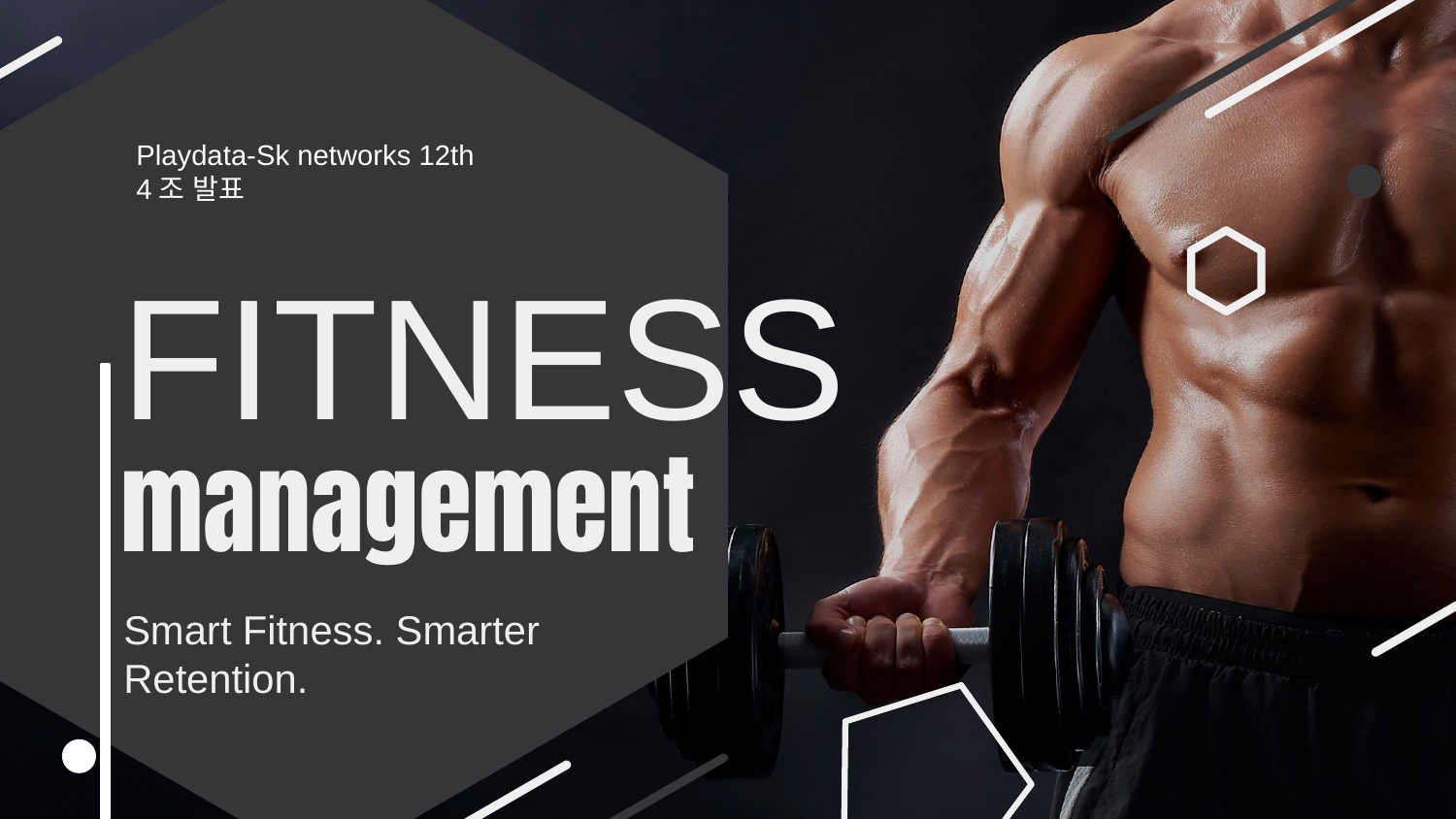

Playdata-Sk networks 12th
4조 발표
# FITNESS management

Smart Fitness. Smarter Retention.